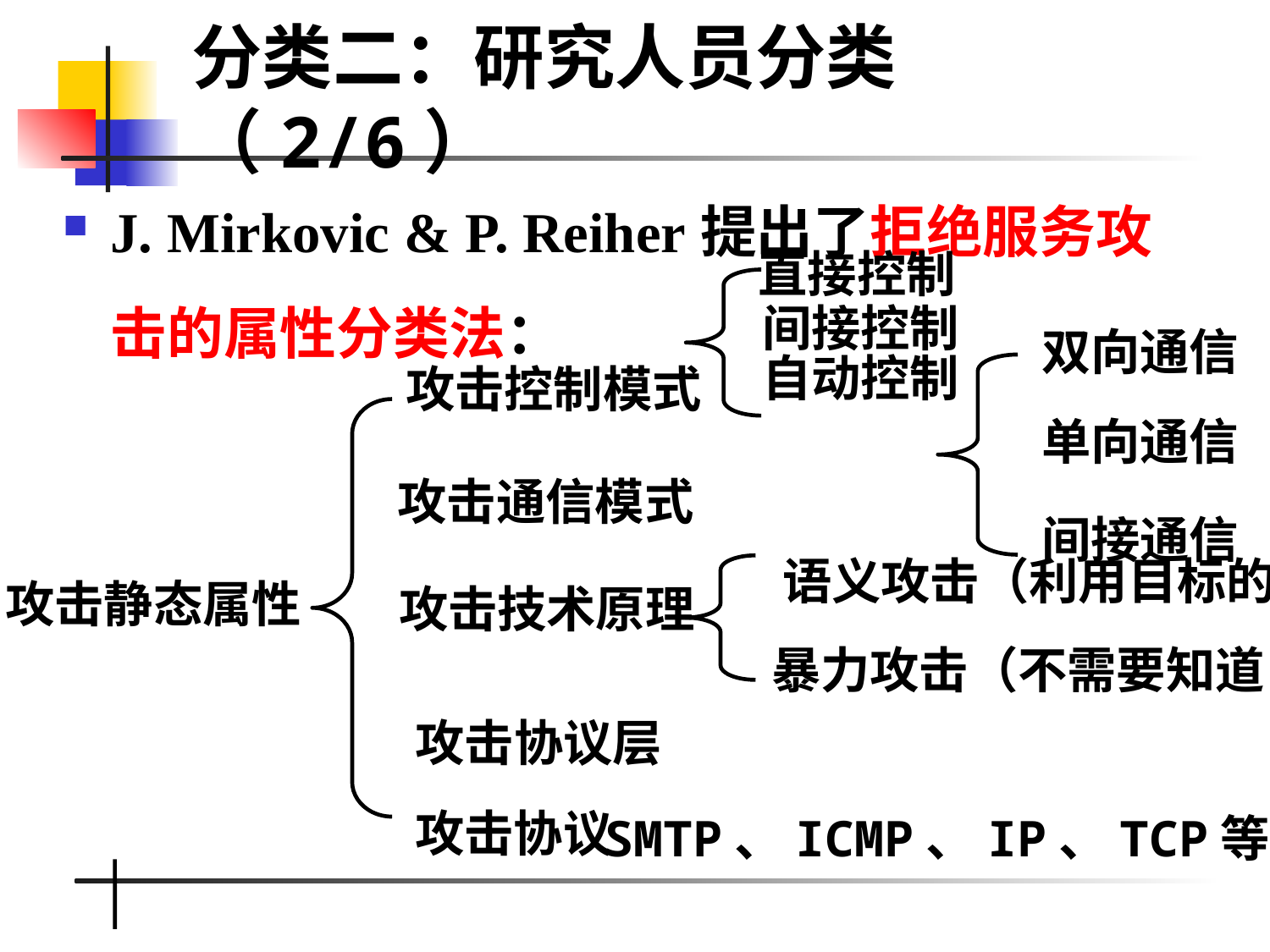

分类二：研究人员分类（2/6）
J. Mirkovic & P. Reiher提出了拒绝服务攻击的属性分类法：
直接控制

间接控制
自动控制
双向通信

单向通信
间接通信
攻击控制模式

攻击静态属性
攻击通信模式
语义攻击（利用目标的漏洞）

暴力攻击（不需要知道目标的漏洞）
攻击技术原理
数据链路层

网络层
运输层和应用层
攻击协议层
攻击协议
SMTP、ICMP、IP、TCP等